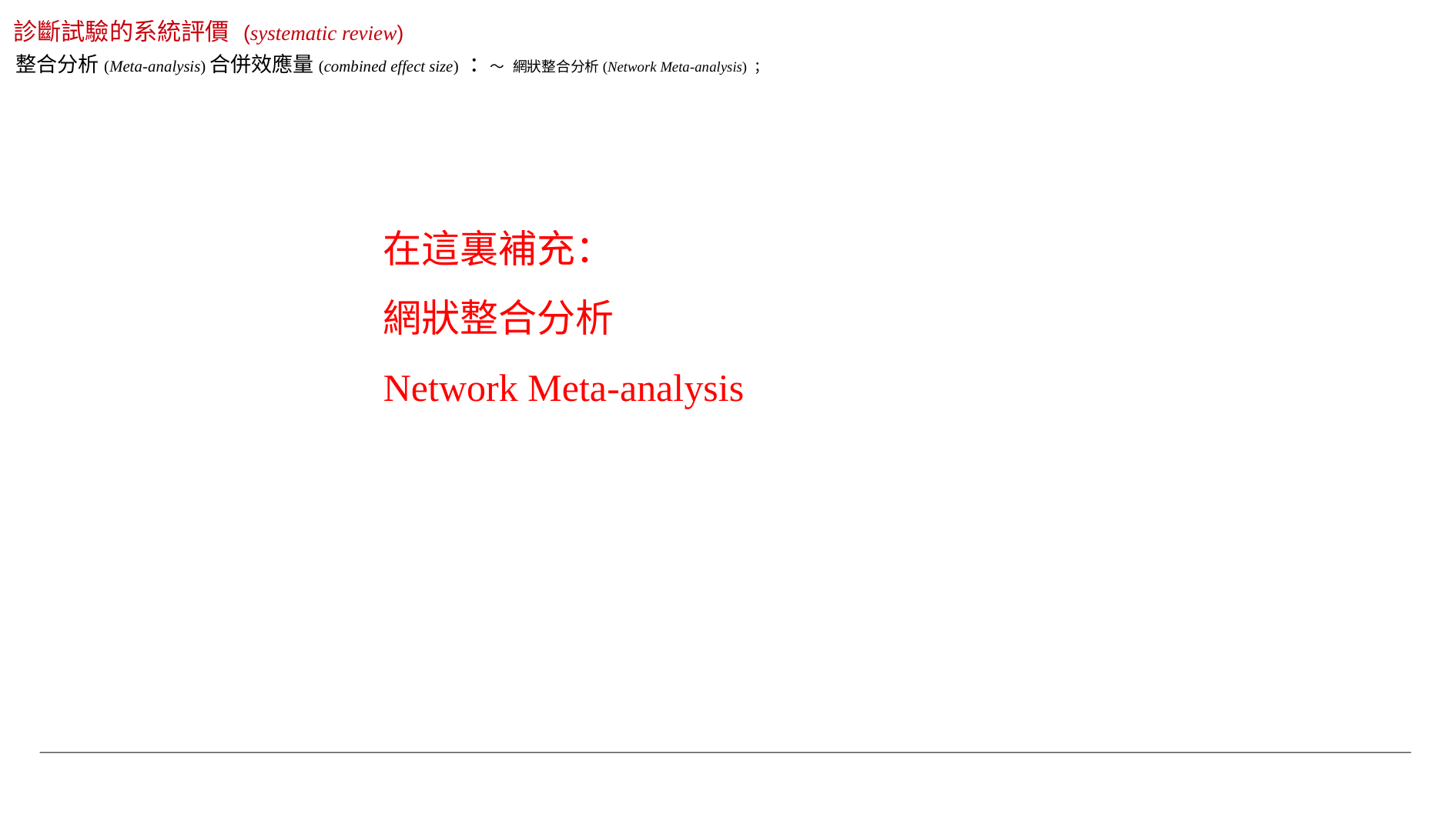

診斷試驗的系統評價 (systematic review)
整合分析(Meta-analysis)合併效應量(combined effect size) ：～  網狀整合分析(Network Meta-analysis) ；
在這裏補充：
網狀整合分析
Network Meta-analysis